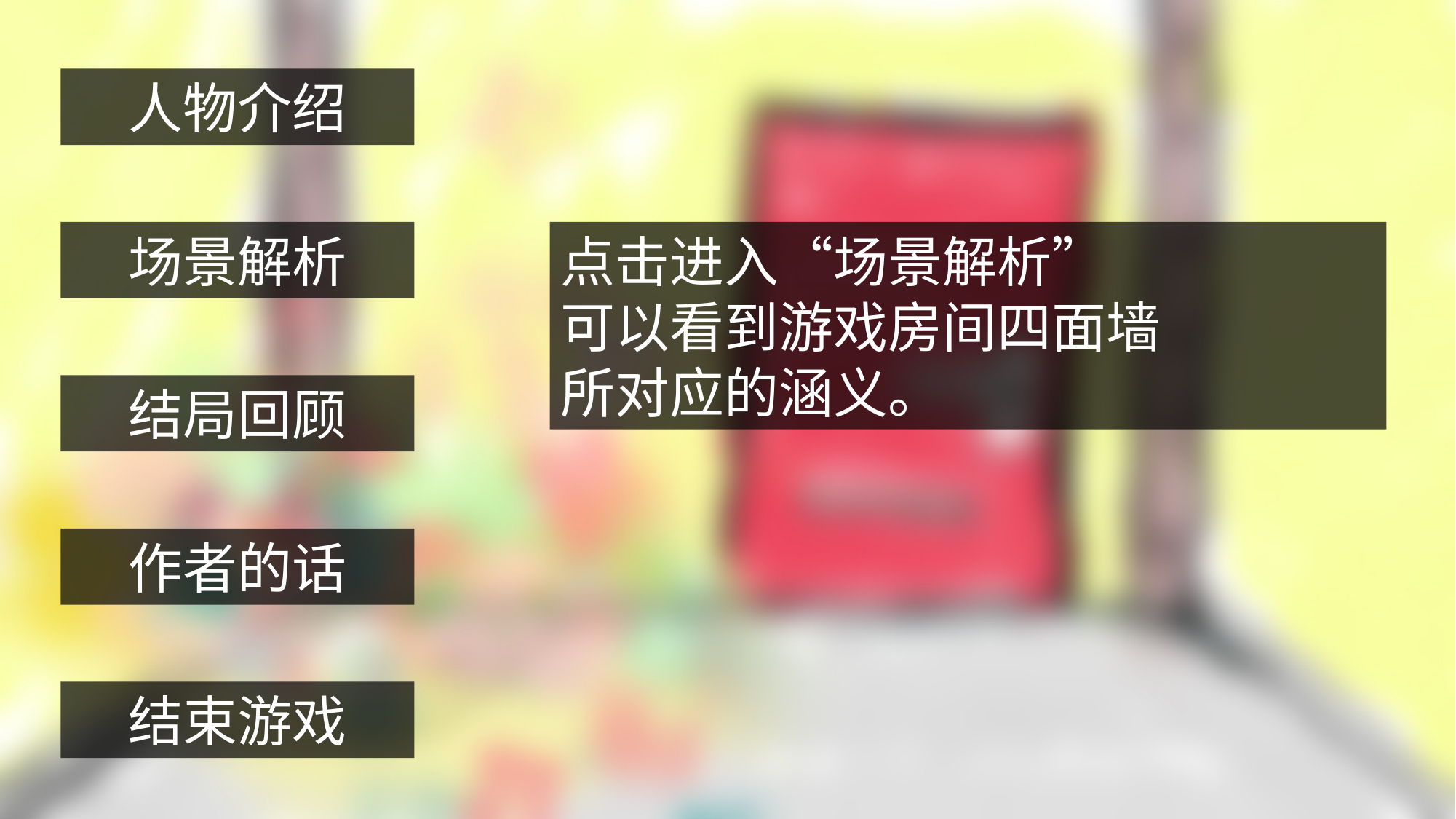

人物介绍
场景解析
点击进入“场景解析”
可以看到游戏房间四面墙
所对应的涵义。
结局回顾
作者的话
结束游戏